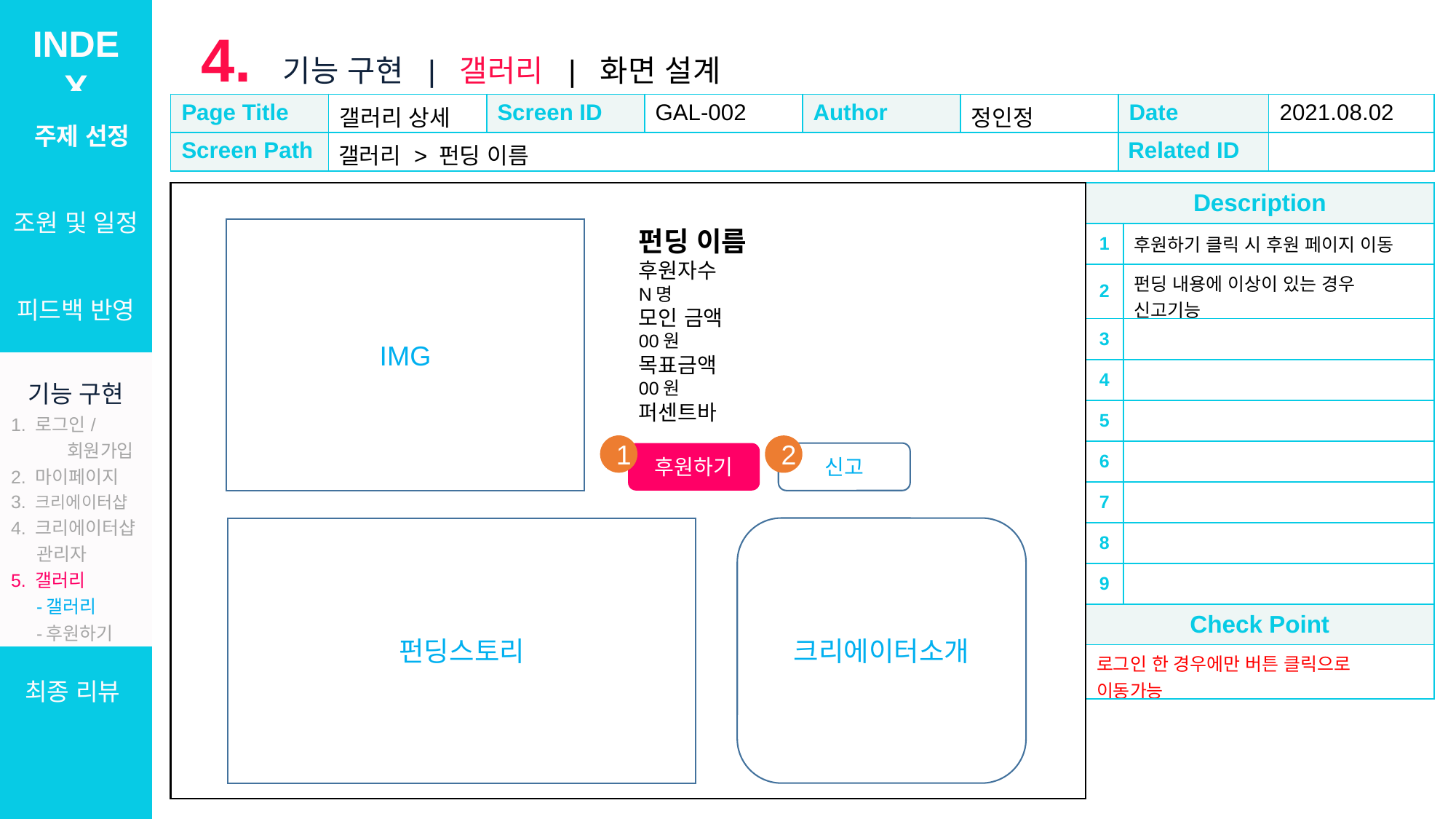

INDEX
4. 기능 구현  |  갤러리  |  화면 설계
| 주제 선정 |
| --- |
| 조원 및 일정 |
| 피드백 반영 |
| 기능 구현 1. 로그인/ 회원가입 2. 마이페이지 3. 크리에이터샵 4. 크리에이터샵 관리자 5. 갤러리 -갤러리 -후원하기 6. 설문/커미션 7. 관리자 |
| 최종 리뷰 |
| Page Title | 갤러리 상세 | Screen ID | GAL-002 | Author | 정인정 | Date | 2021.08.02 |
| --- | --- | --- | --- | --- | --- | --- | --- |
| Screen Path | 갤러리 > 펀딩 이름 |  |  |  |  | Related ID |  |

| Description |  |
| --- | --- |
| 1 | 후원하기 클릭 시 후원 페이지 이동 |
| 2 | 펀딩 내용에 이상이 있는 경우 신고기능 |
| 3 |  |
| 4 |  |
| 5 |  |
| 6 |  |
| 7 |  |
| 8 |  |
| 9 |  |
| Check Point |  |
| 로그인 한 경우에만 버튼 클릭으로 이동가능 |  |
IMG
펀딩 이름
후원자수
N명
모인 금액
00원
목표금액
00원
퍼센트바
1
2
후원하기
신고
펀딩스토리
크리에이터소개